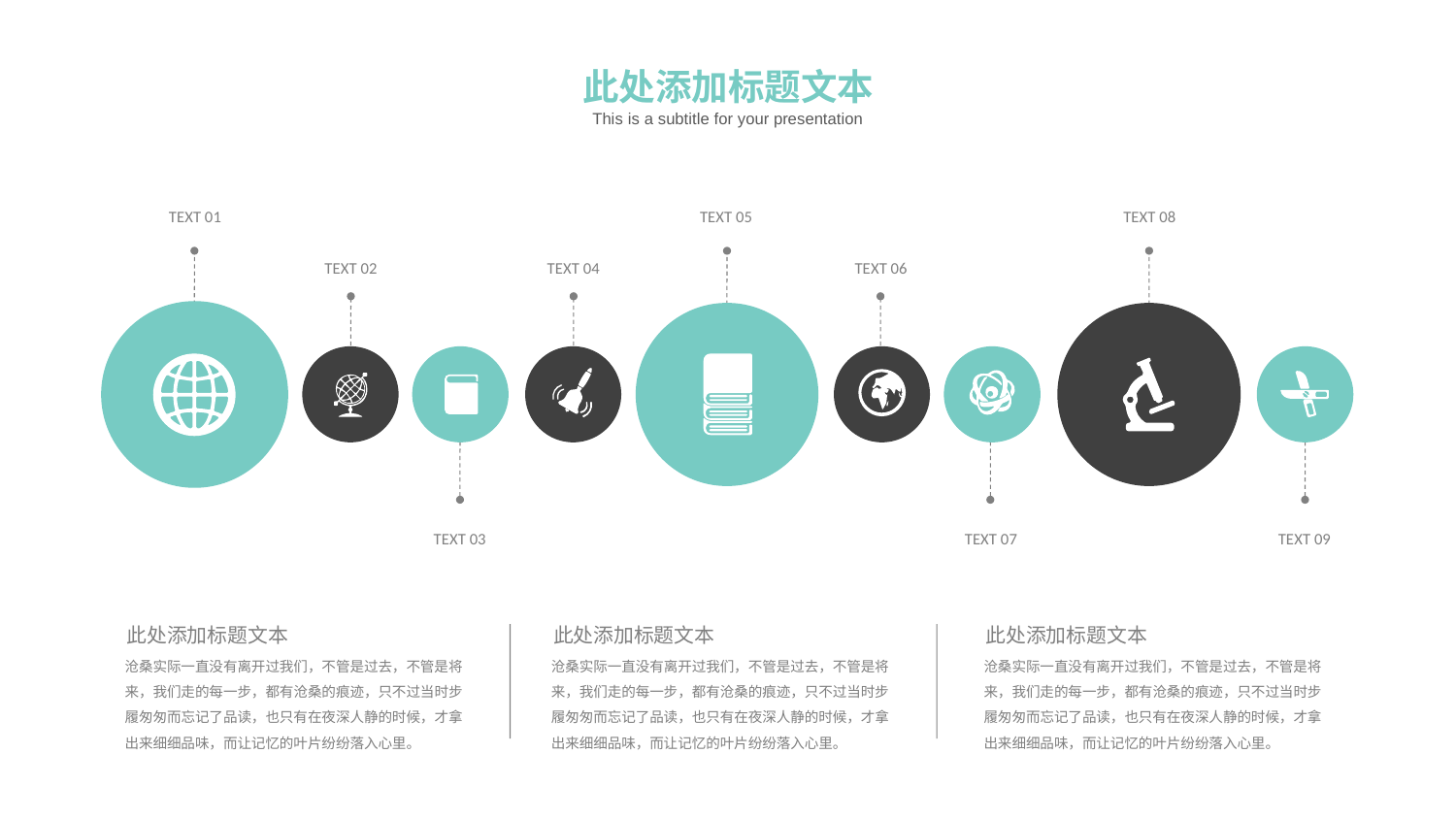

此处添加标题文本
This is a subtitle for your presentation
TEXT 01
TEXT 05
TEXT 08

TEXT 02
TEXT 04
TEXT 06

TEXT 03
TEXT 07
TEXT 09
此处添加标题文本
沧桑实际一直没有离开过我们，不管是过去，不管是将来，我们走的每一步，都有沧桑的痕迹，只不过当时步履匆匆而忘记了品读，也只有在夜深人静的时候，才拿出来细细品味，而让记忆的叶片纷纷落入心里。
此处添加标题文本
沧桑实际一直没有离开过我们，不管是过去，不管是将来，我们走的每一步，都有沧桑的痕迹，只不过当时步履匆匆而忘记了品读，也只有在夜深人静的时候，才拿出来细细品味，而让记忆的叶片纷纷落入心里。
此处添加标题文本
沧桑实际一直没有离开过我们，不管是过去，不管是将来，我们走的每一步，都有沧桑的痕迹，只不过当时步履匆匆而忘记了品读，也只有在夜深人静的时候，才拿出来细细品味，而让记忆的叶片纷纷落入心里。